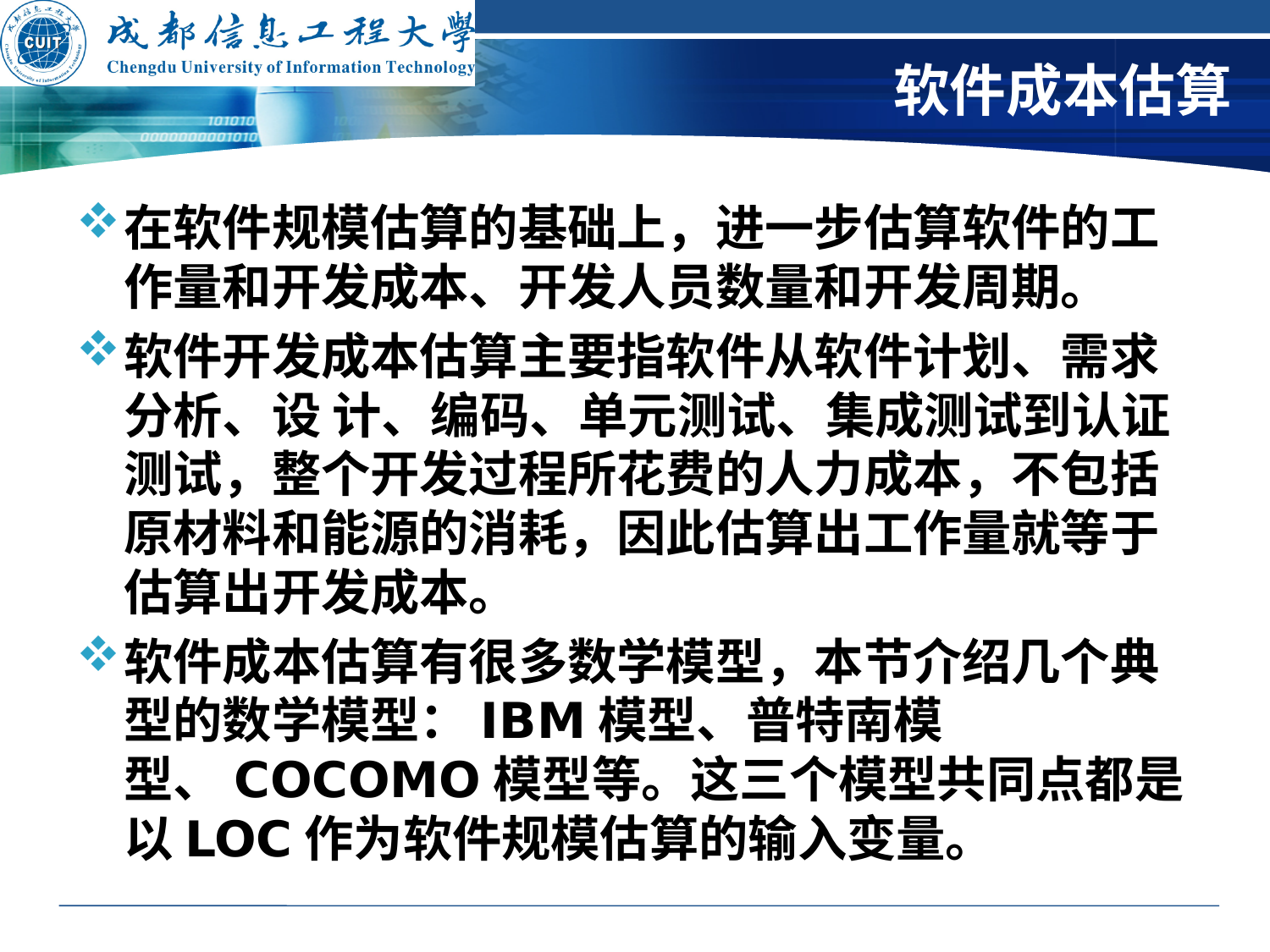

# 软件成本估算
在软件规模估算的基础上，进一步估算软件的工作量和开发成本、开发人员数量和开发周期。
软件开发成本估算主要指软件从软件计划、需求分析、设 计、编码、单元测试、集成测试到认证测试，整个开发过程所花费的人力成本，不包括原材料和能源的消耗，因此估算出工作量就等于估算出开发成本。
软件成本估算有很多数学模型，本节介绍几个典型的数学模型：IBM模型、普特南模型、COCOMO模型等。这三个模型共同点都是以LOC作为软件规模估算的输入变量。